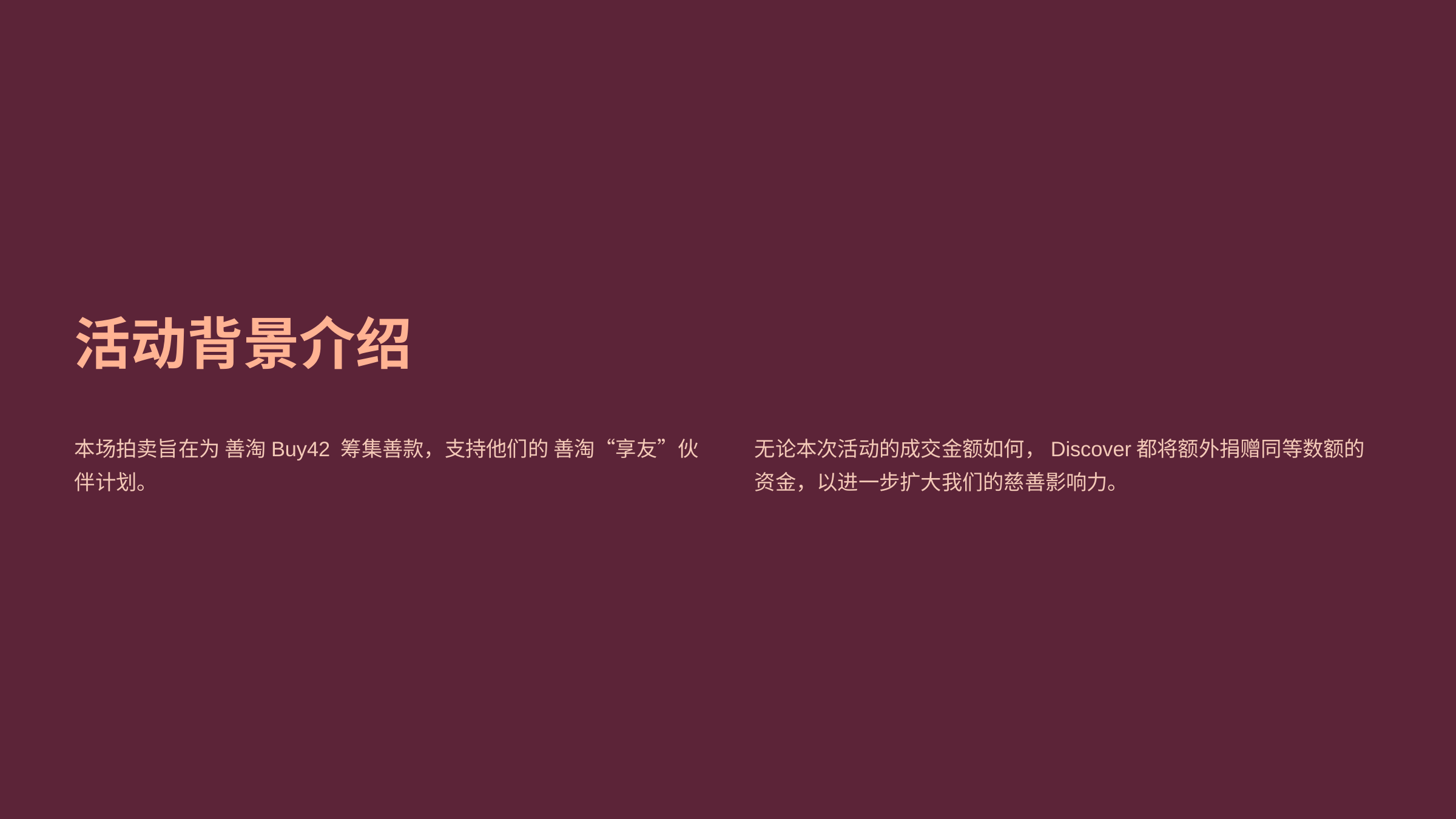

活动背景介绍
本场拍卖旨在为 善淘Buy42 筹集善款，支持他们的 善淘“享友”伙伴计划。
无论本次活动的成交金额如何，Discover都将额外捐赠同等数额的资金，以进一步扩大我们的慈善影响力。